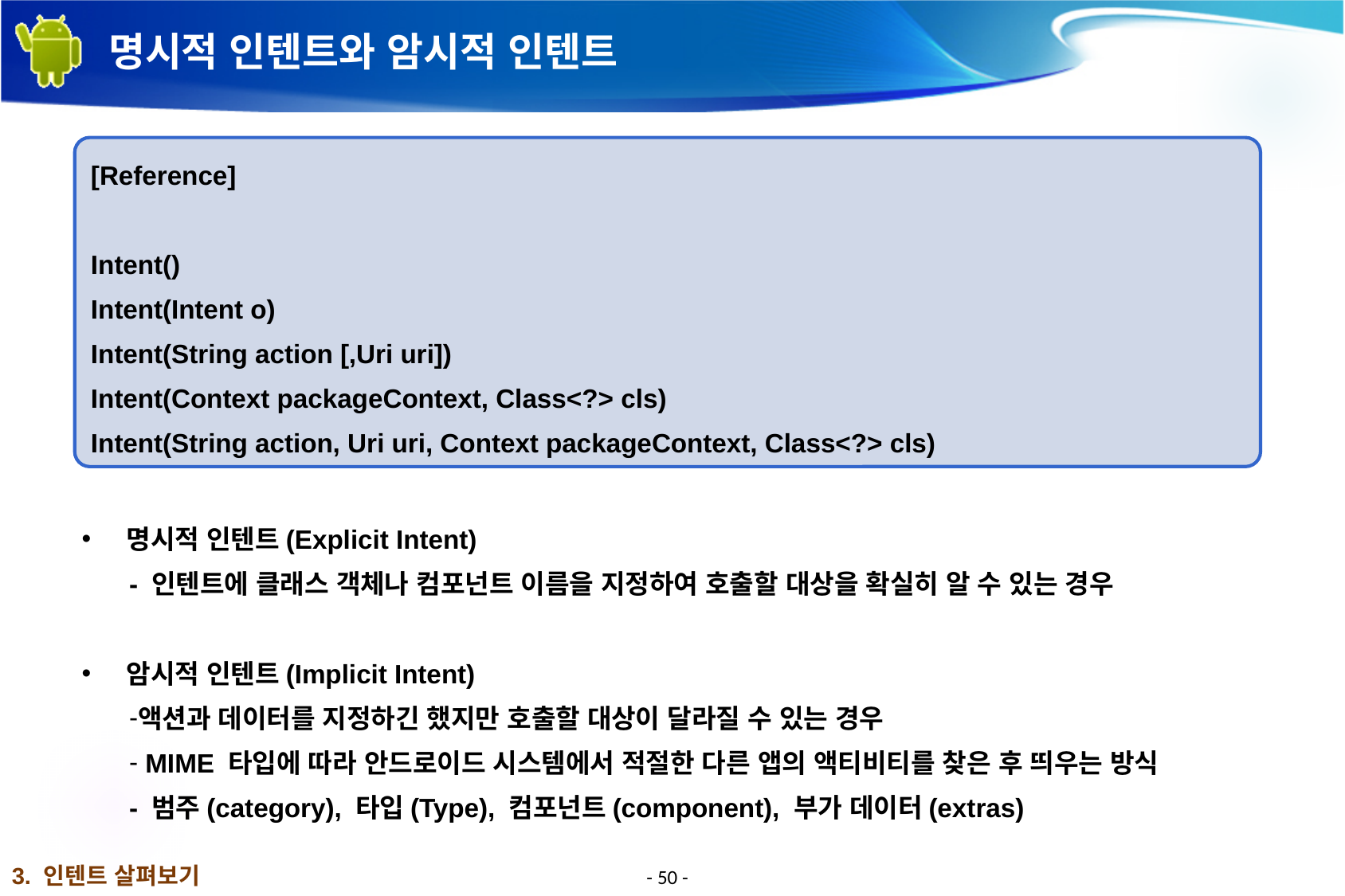

# 명시적 인텐트와 암시적 인텐트
[Reference]

Intent()
Intent(Intent o)
Intent(String action [,Uri uri])
Intent(Context packageContext, Class<?> cls)
Intent(String action, Uri uri, Context packageContext, Class<?> cls)
명시적 인텐트(Explicit Intent)
- 인텐트에 클래스 객체나 컴포넌트 이름을 지정하여 호출할 대상을 확실히 알 수 있는 경우

암시적 인텐트(Implicit Intent)
액션과 데이터를 지정하긴 했지만 호출할 대상이 달라질 수 있는 경우
 MIME 타입에 따라 안드로이드 시스템에서 적절한 다른 앱의 액티비티를 찾은 후 띄우는 방식
- 범주(category), 타입(Type), 컴포넌트(component), 부가 데이터(extras)

3. 인텐트 살펴보기